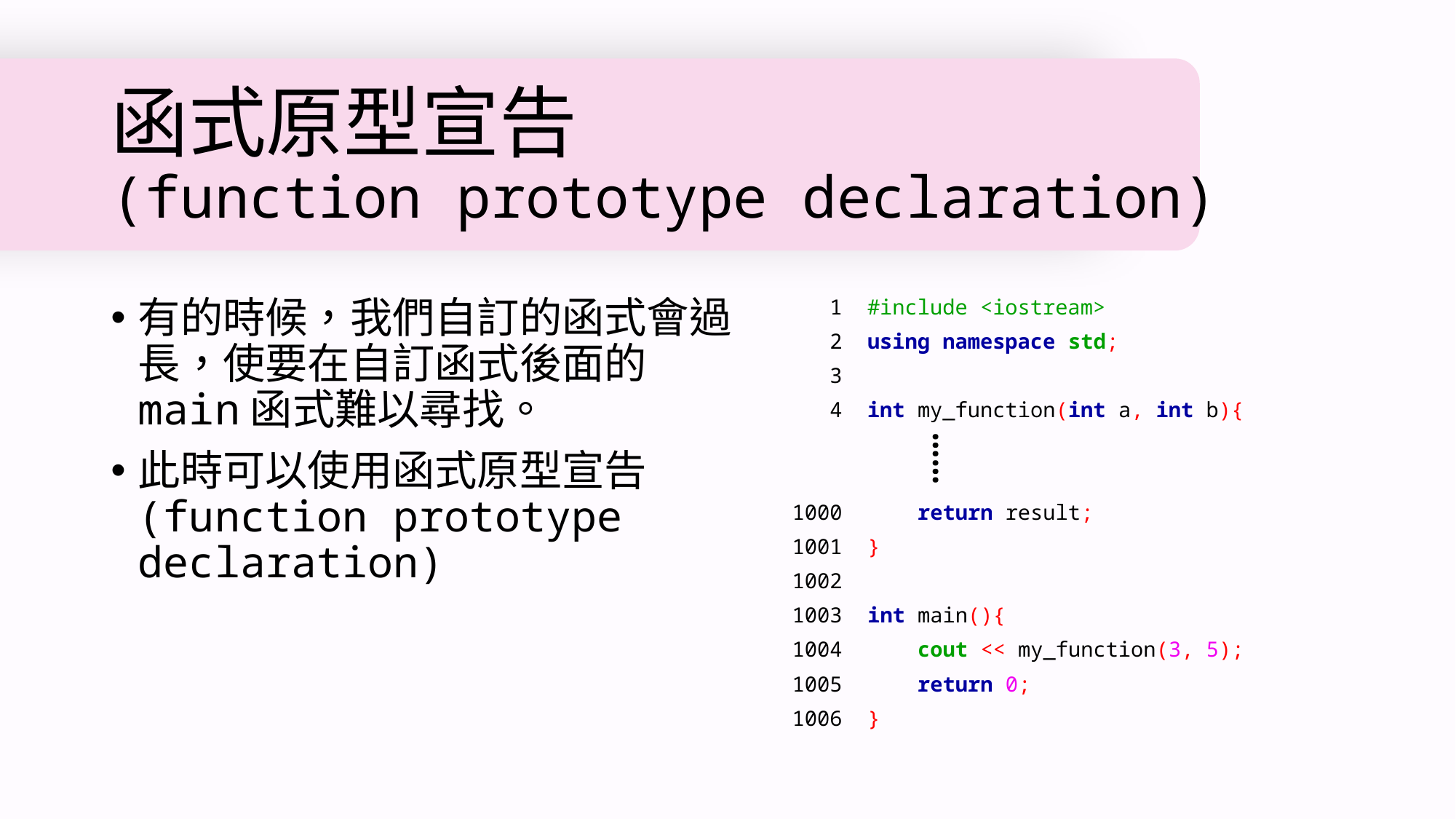

# 函式原型宣告 (function prototype declaration)
有的時候，我們自訂的函式會過長，使要在自訂函式後面的main函式難以尋找。
此時可以使用函式原型宣告(function prototype declaration)
   1  #include <iostream>
   2  using namespace std;
   3
   4  int my_function(int a, int b){

1000      return result;
1001  }
1002
1003  int main(){
1004      cout << my_function(3, 5);
1005      return 0;
1006  }
……